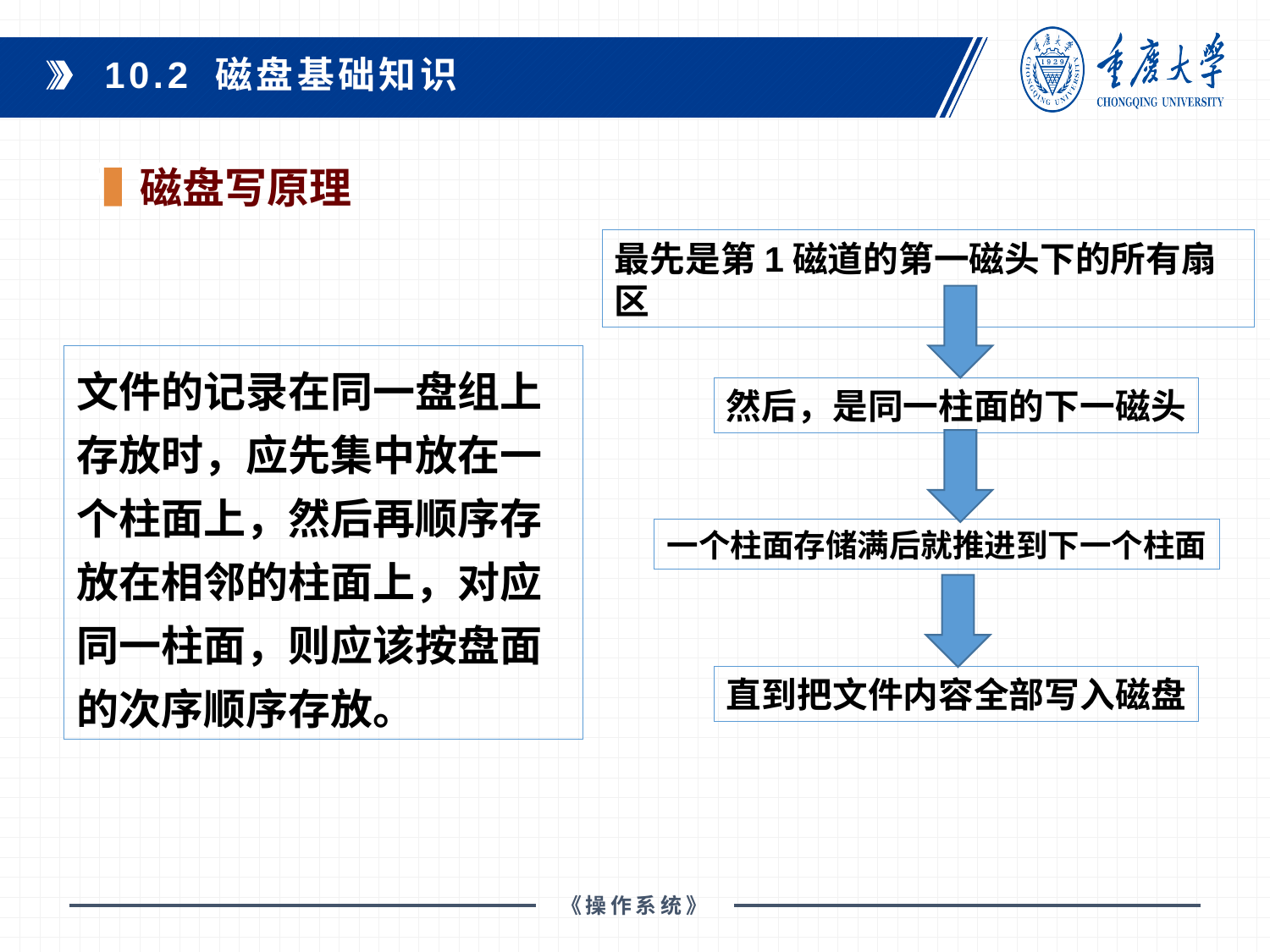

10.2 磁盘基础知识
磁盘写原理
课程教材：

最先是第1磁道的第一磁头下的所有扇区

文件的记录在同一盘组上存放时，应先集中放在一个柱面上，然后再顺序存放在相邻的柱面上，对应同一柱面，则应该按盘面的次序顺序存放。
然后，是同一柱面的下一磁头

一个柱面存储满后就推进到下一个柱面

直到把文件内容全部写入磁盘